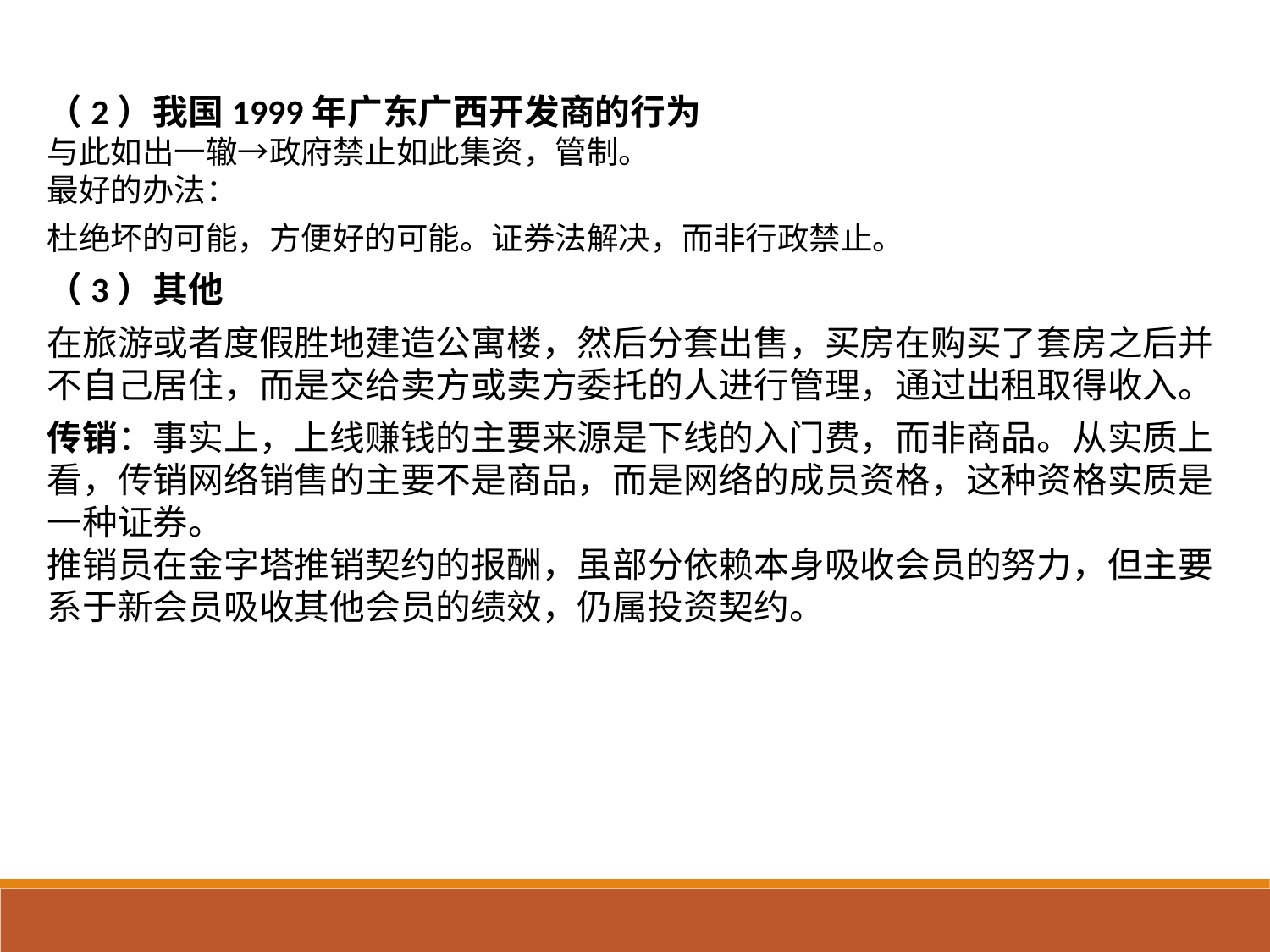

（2）我国1999年广东广西开发商的行为
与此如出一辙→政府禁止如此集资，管制。
最好的办法：
杜绝坏的可能，方便好的可能。证券法解决，而非行政禁止。
（3）其他
在旅游或者度假胜地建造公寓楼，然后分套出售，买房在购买了套房之后并不自己居住，而是交给卖方或卖方委托的人进行管理，通过出租取得收入。
传销：事实上，上线赚钱的主要来源是下线的入门费，而非商品。从实质上看，传销网络销售的主要不是商品，而是网络的成员资格，这种资格实质是一种证券。
推销员在金字塔推销契约的报酬，虽部分依赖本身吸收会员的努力，但主要系于新会员吸收其他会员的绩效，仍属投资契约。